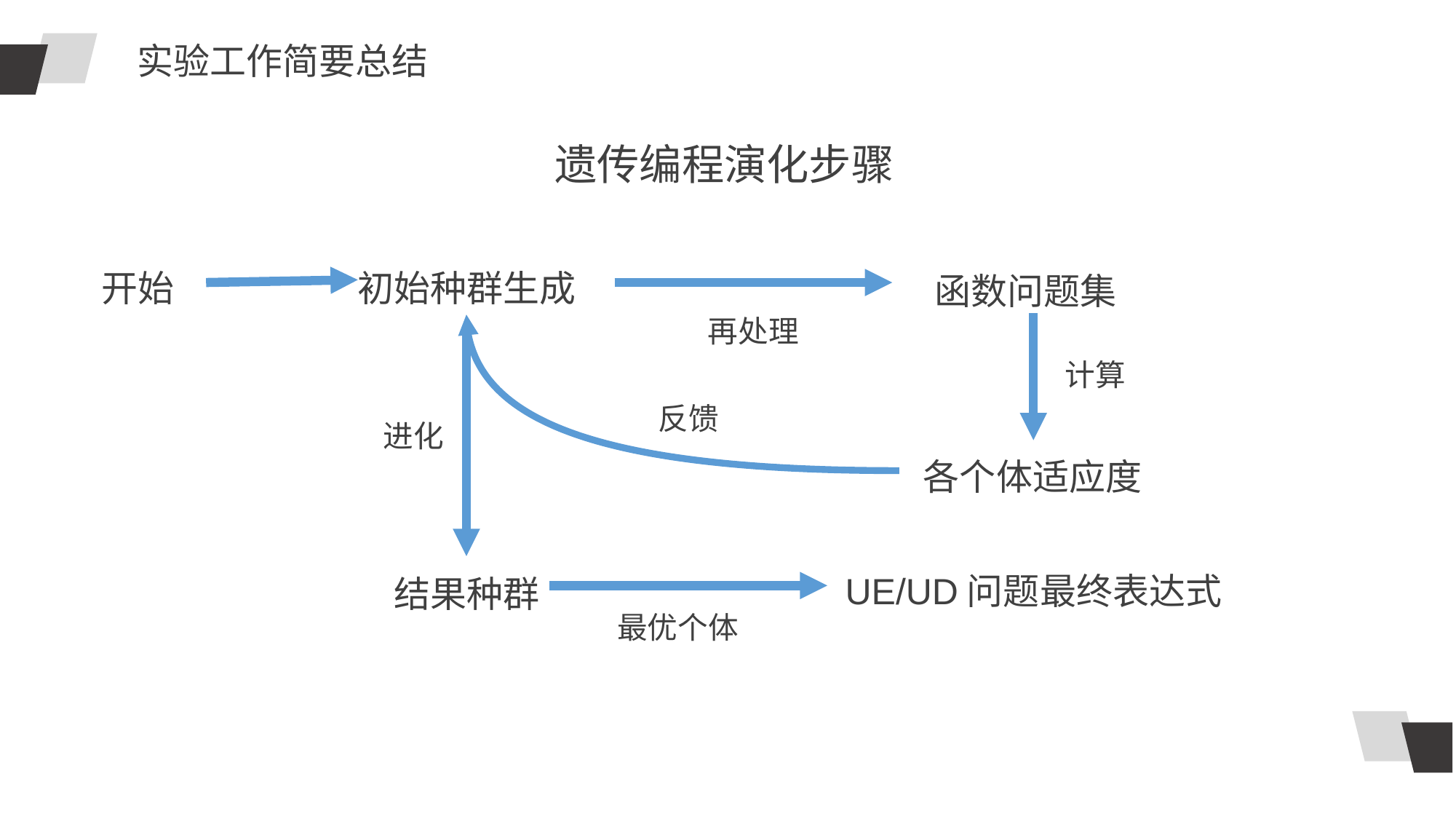

实验工作简要总结
遗传编程演化步骤
开始
初始种群生成
函数问题集
再处理
计算
反馈
进化
各个体适应度
UE/UD问题最终表达式
结果种群
最优个体